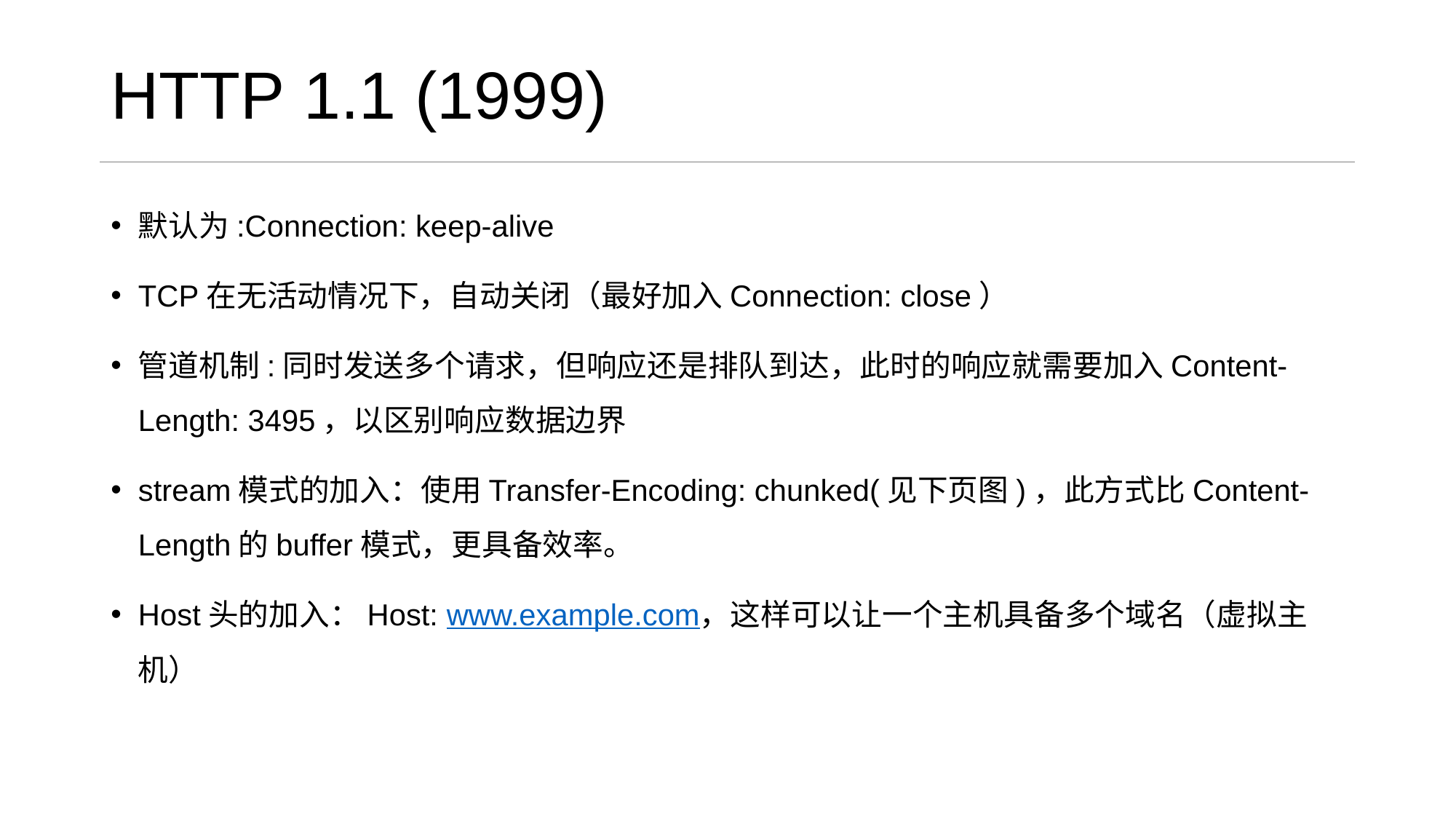

# HTTP 1.1 (1999)
默认为:Connection: keep-alive
TCP在无活动情况下，自动关闭（最好加入Connection: close）
管道机制:同时发送多个请求，但响应还是排队到达，此时的响应就需要加入Content-Length: 3495，以区别响应数据边界
stream模式的加入：使用Transfer-Encoding: chunked(见下页图)，此方式比Content-Length的buffer模式，更具备效率。
Host头的加入：Host: www.example.com，这样可以让一个主机具备多个域名（虚拟主机）